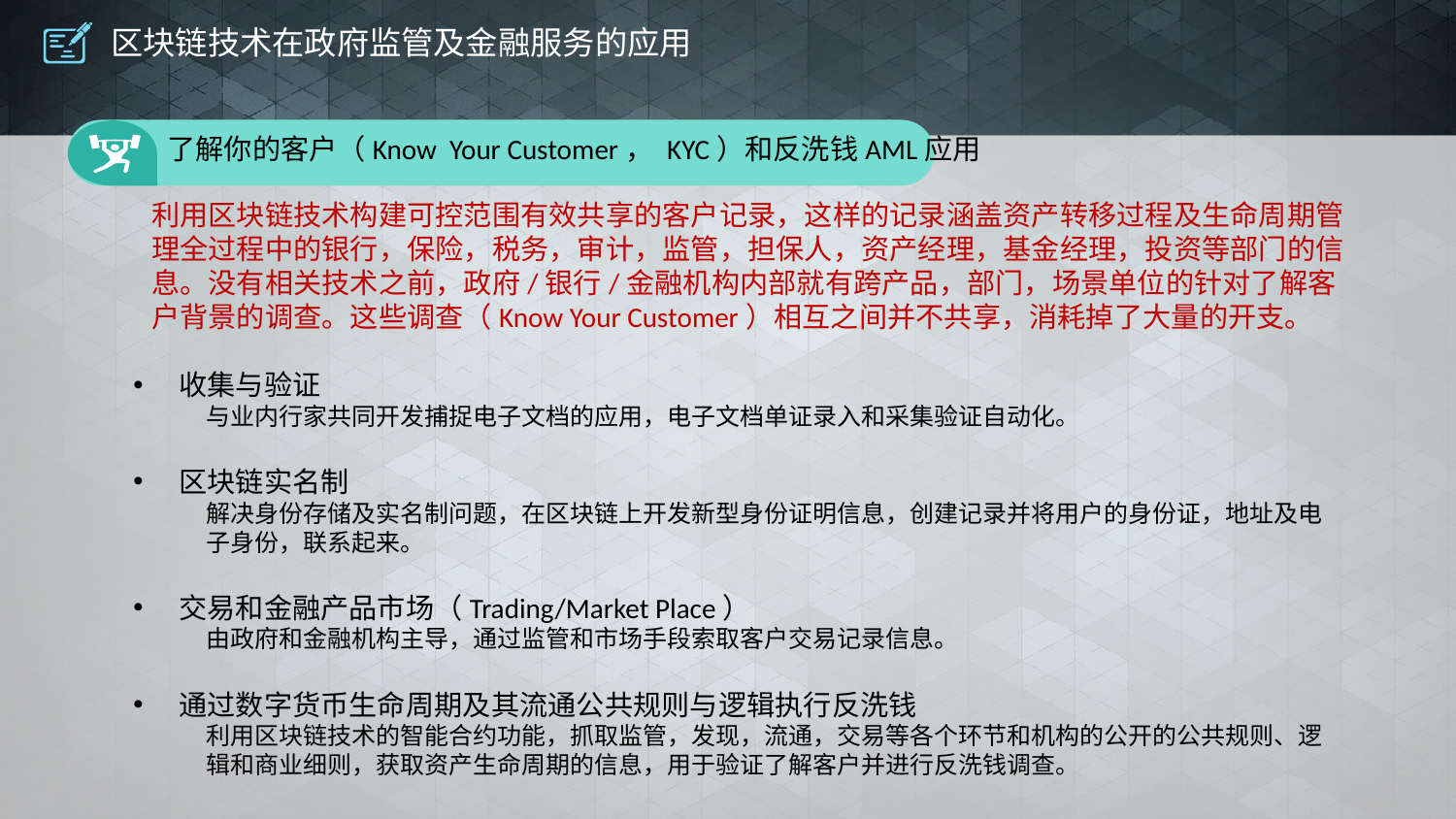

# 区块链技术在政府监管及金融服务的应用

了解你的客户（Know  Your Customer， KYC）和反洗钱AML应用

利用区块链技术构建可控范围有效共享的客户记录，这样的记录涵盖资产转移过程及生命周期管理全过程中的银行，保险，税务，审计，监管，担保人，资产经理，基金经理，投资等部门的信息。没有相关技术之前，政府/银行/金融机构内部就有跨产品，部门，场景单位的针对了解客户背景的调查。这些调查（Know Your Customer）相互之间并不共享，消耗掉了大量的开支。
收集与验证
与业内行家共同开发捕捉电子文档的应用，电子文档单证录入和采集验证自动化。

区块链实名制
解决身份存储及实名制问题，在区块链上开发新型身份证明信息，创建记录并将用户的身份证，地址及电子身份，联系起来。

交易和金融产品市场（Trading/Market Place）
由政府和金融机构主导，通过监管和市场手段索取客户交易记录信息。

通过数字货币生命周期及其流通公共规则与逻辑执行反洗钱
利用区块链技术的智能合约功能，抓取监管，发现，流通，交易等各个环节和机构的公开的公共规则、逻辑和商业细则，获取资产生命周期的信息，用于验证了解客户并进行反洗钱调查。